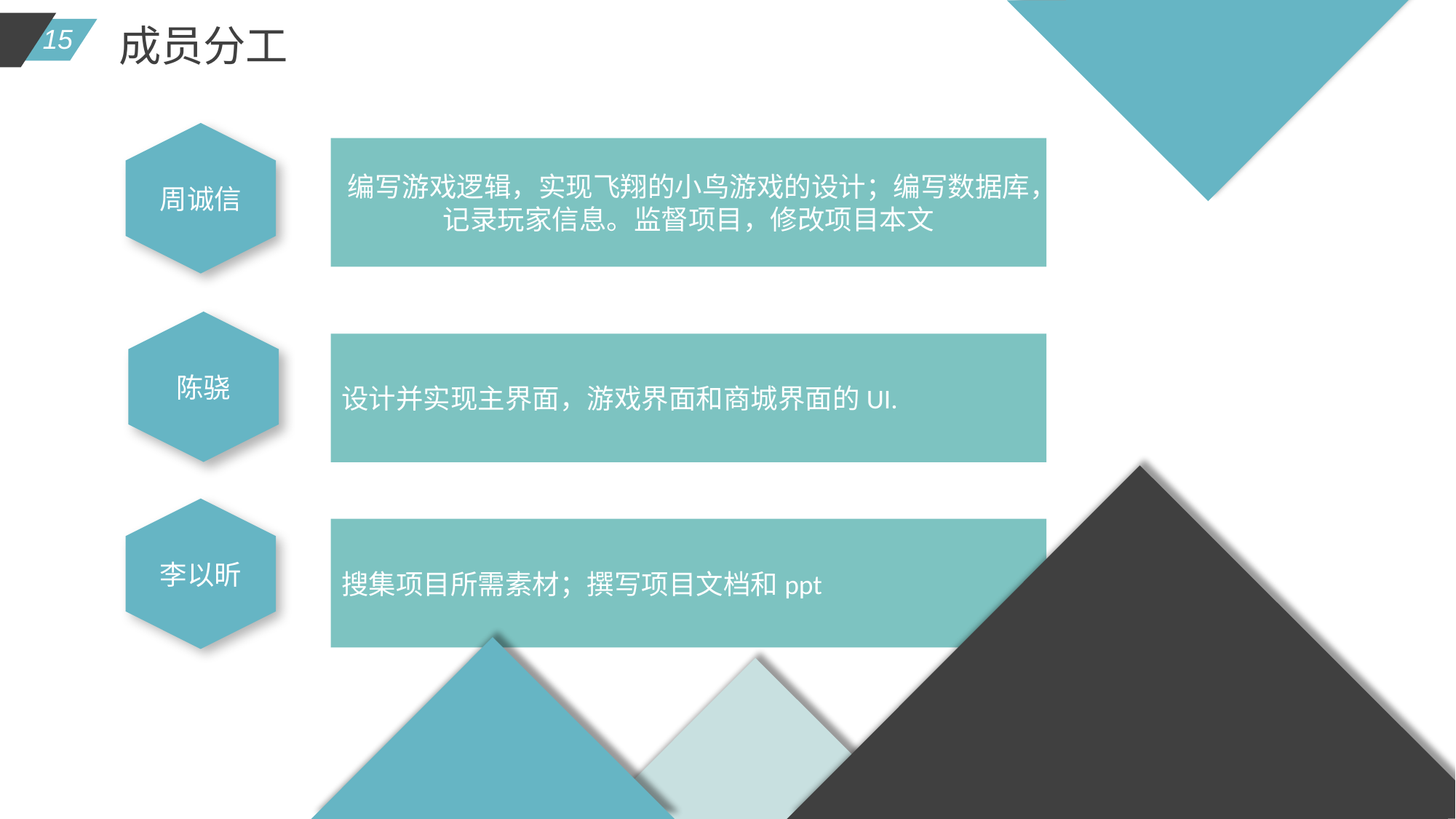

成员分工
周诚信
编写游戏逻辑，实现飞翔的小鸟游戏的设计；编写数据库，记录玩家信息。监督项目，修改项目本文

陈骁
设计并实现主界面，游戏界面和商城界面的UI.
李以昕
搜集项目所需素材；撰写项目文档和ppt